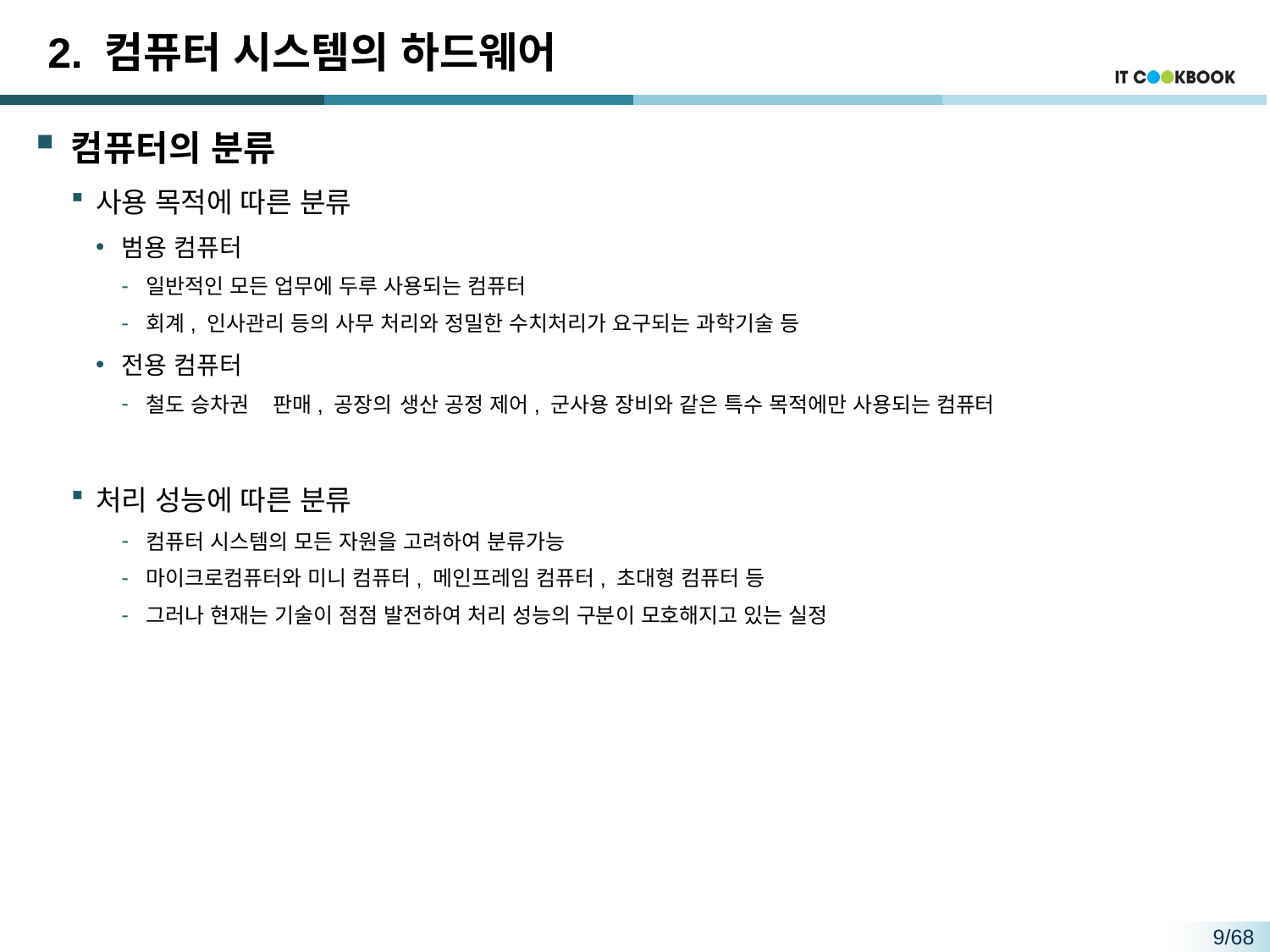

# 2. 컴퓨터 시스템의 하드웨어
컴퓨터의 분류
사용 목적에 따른 분류
범용 컴퓨터
일반적인 모든 업무에 두루 사용되는 컴퓨터
회계, 인사관리 등의 사무 처리와 정밀한 수치처리가 요구되는 과학기술 등
전용 컴퓨터
철도 승차권	판매, 공장의	생산 공정 제어, 군사용 장비와 같은 특수 목적에만 사용되는 컴퓨터

처리 성능에 따른 분류
컴퓨터 시스템의 모든 자원을 고려하여 분류가능
마이크로컴퓨터와 미니 컴퓨터, 메인프레임 컴퓨터, 초대형 컴퓨터 등
그러나 현재는 기술이 점점 발전하여 처리 성능의 구분이 모호해지고 있는 실정